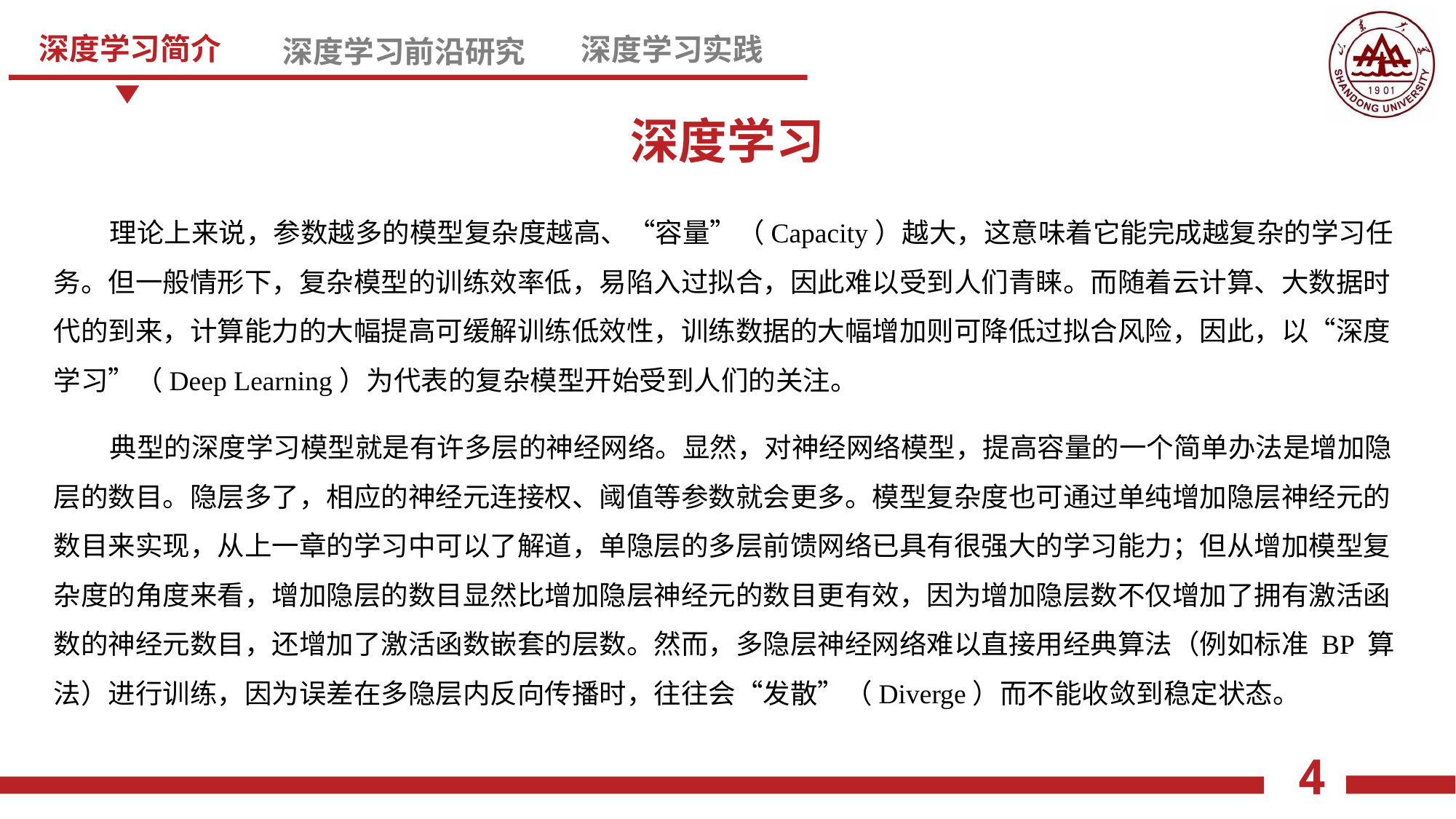

深度学习
        理论上来说，参数越多的模型复杂度越高、“容量”（Capacity）越大，这意味着它能完成越复杂的学习任务。但一般情形下，复杂模型的训练效率低，易陷入过拟合，因此难以受到人们青睐。而随着云计算、大数据时代的到来，计算能力的大幅提高可缓解训练低效性，训练数据的大幅增加则可降低过拟合风险，因此，以“深度学习”（Deep Learning）为代表的复杂模型开始受到人们的关注。
        典型的深度学习模型就是有许多层的神经网络。显然，对神经网络模型，提高容量的一个简单办法是增加隐层的数目。隐层多了，相应的神经元连接权、阈值等参数就会更多。模型复杂度也可通过单纯增加隐层神经元的数目来实现，从上一章的学习中可以了解道，单隐层的多层前馈网络已具有很强大的学习能力；但从增加模型复杂度的角度来看，增加隐层的数目显然比增加隐层神经元的数目更有效，因为增加隐层数不仅增加了拥有激活函数的神经元数目，还增加了激活函数嵌套的层数。然而，多隐层神经网络难以直接用经典算法（例如标准 BP 算法）进行训练，因为误差在多隐层内反向传播时，往往会“发散”（Diverge）而不能收敛到稳定状态。